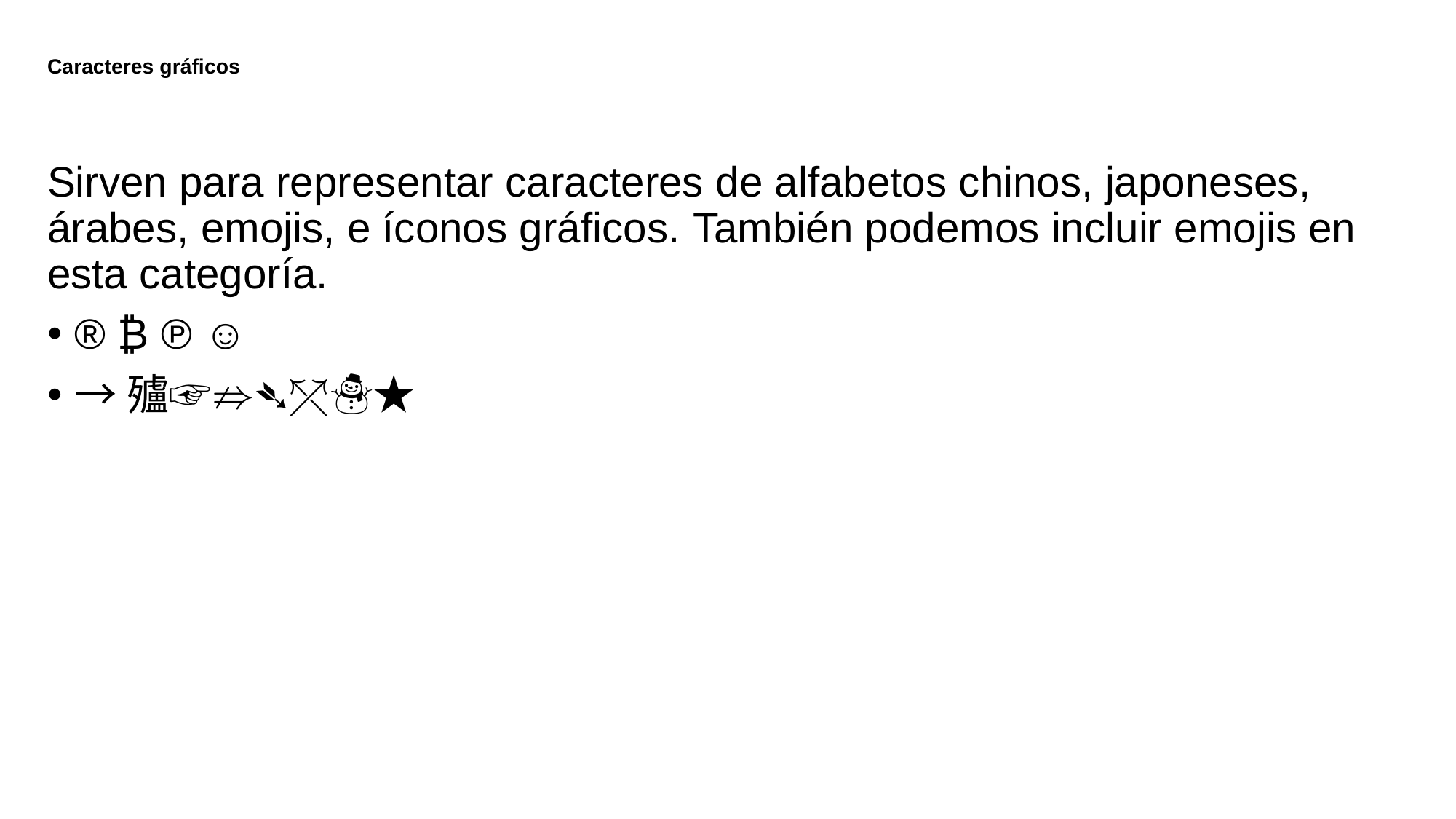

# Caracteres gráficos
Sirven para representar caracteres de alfabetos chinos, japoneses, árabes, emojis, e íconos gráficos. También podemos incluir emojis en esta categoría.
® ₿ ℗ ☺
→㱺☞⇏➴⤱☃★